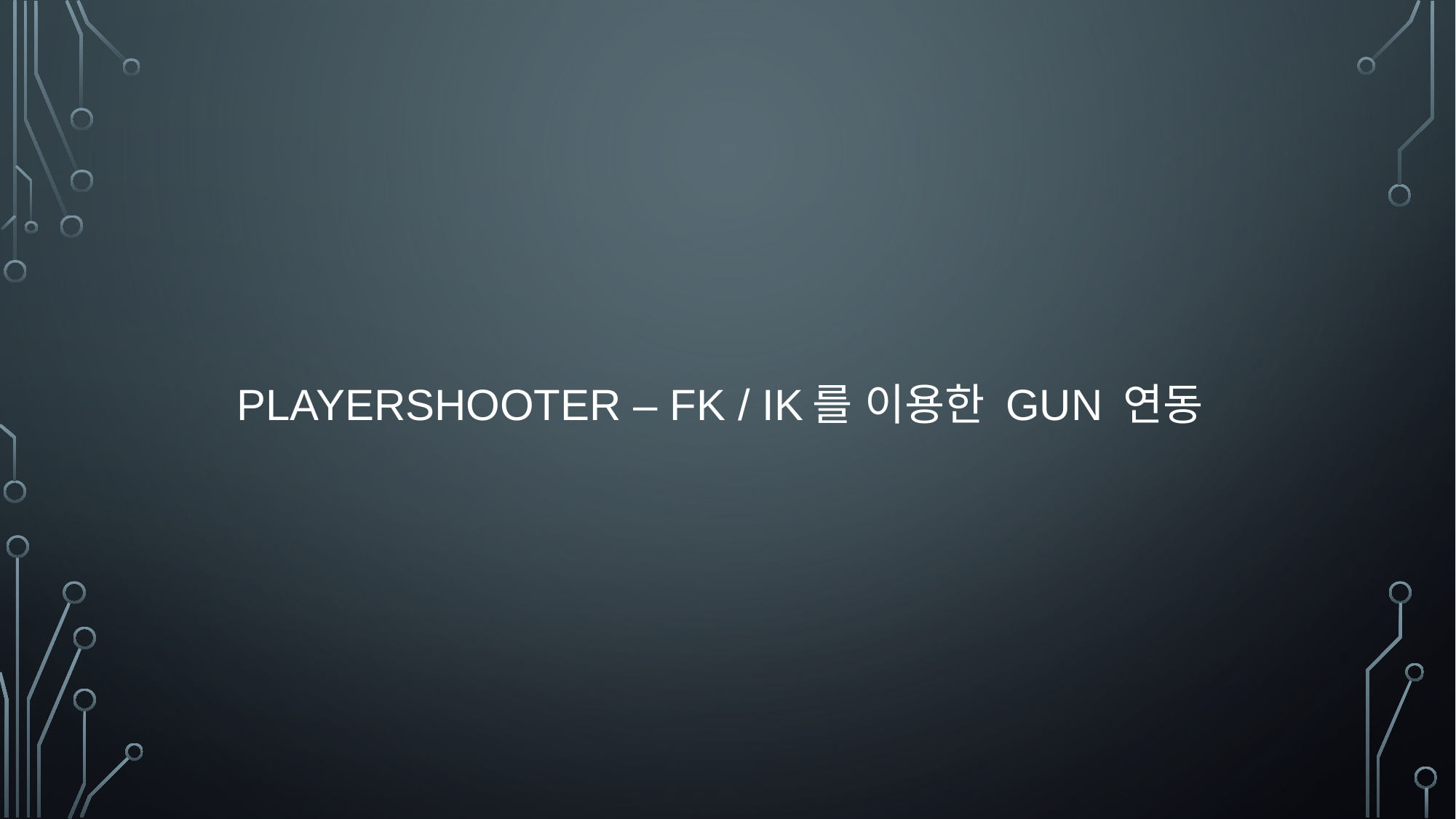

# PlayerShooter – FK / IK를 이용한 Gun 연동